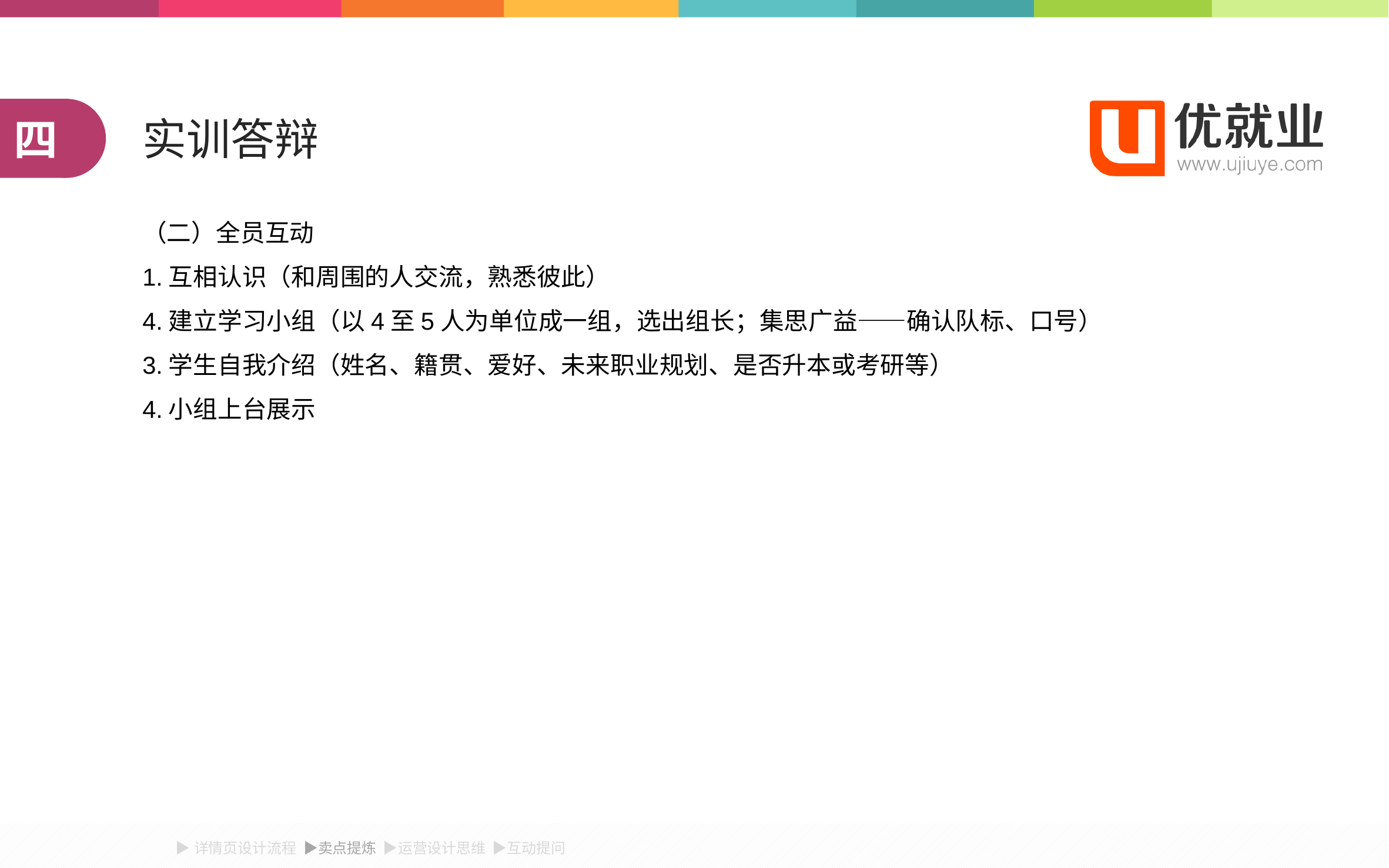

四

实训答辩
（二）全员互动
1.互相认识（和周围的人交流，熟悉彼此）
4.建立学习小组（以4至5人为单位成一组，选出组长；集思广益——确认队标、口号）
3.学生自我介绍（姓名、籍贯、爱好、未来职业规划、是否升本或考研等）
4.小组上台展示
▶详情页设计流程  ▶卖点提炼  ▶运营设计思维  ▶互动提问